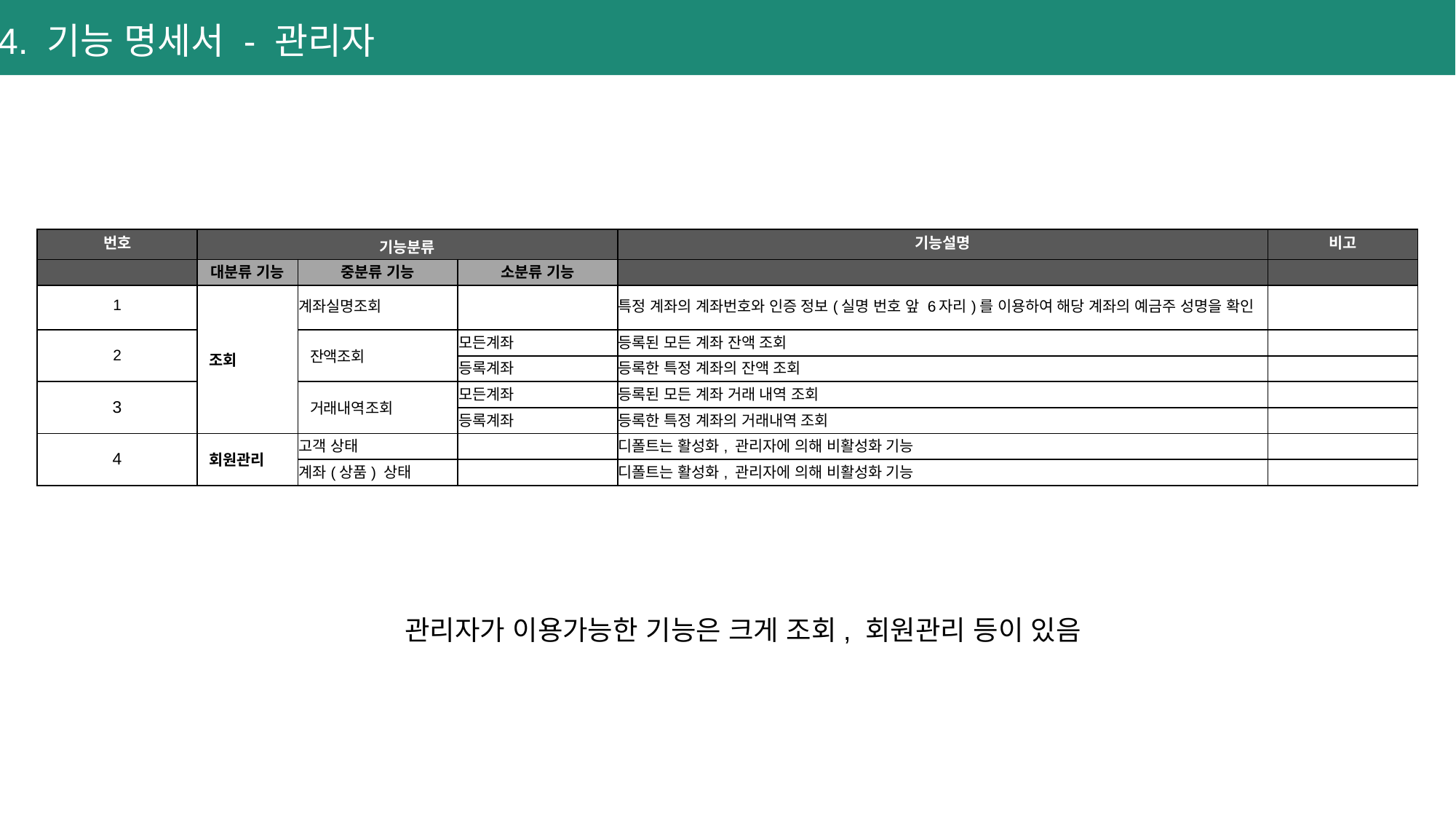

# 4. 기능 명세서 - 관리자

| 번호 | 기능분류 |  |  | 기능설명 | 비고 |
| --- | --- | --- | --- | --- | --- |
|  | 대분류 기능 | 중분류 기능 | 소분류 기능 |  |  |
| 1 | 조회 | 계좌실명조회 |  | 특정 계좌의 계좌번호와 인증 정보(실명 번호 앞 6자리)를 이용하여 해당 계좌의 예금주 성명을 확인​ |  |
| 2 |  | 잔액조회 | 모든계좌 | 등록된 모든 계좌 잔액 조회​ |  |
|  |  |  | 등록계좌 | 등록한 특정 계좌의 잔액 조회 |  |
| 3 |  | 거래내역조회 | 모든계좌 | 등록된 모든 계좌 거래 내역 조회​ |  |
|  |  |  | 등록계좌 | 등록한 특정 계좌의 거래내역 조회​ |  |
| 4 | 회원관리 | 고객 상태 |  | 디폴트는 활성화, 관리자에 의해 비활성화 기능 |  |
|  |  | 계좌(상품) 상태 |  | 디폴트는 활성화, 관리자에 의해 비활성화 기능 |  |
관리자가 이용가능한 기능은 크게 조회, 회원관리 등이 있음